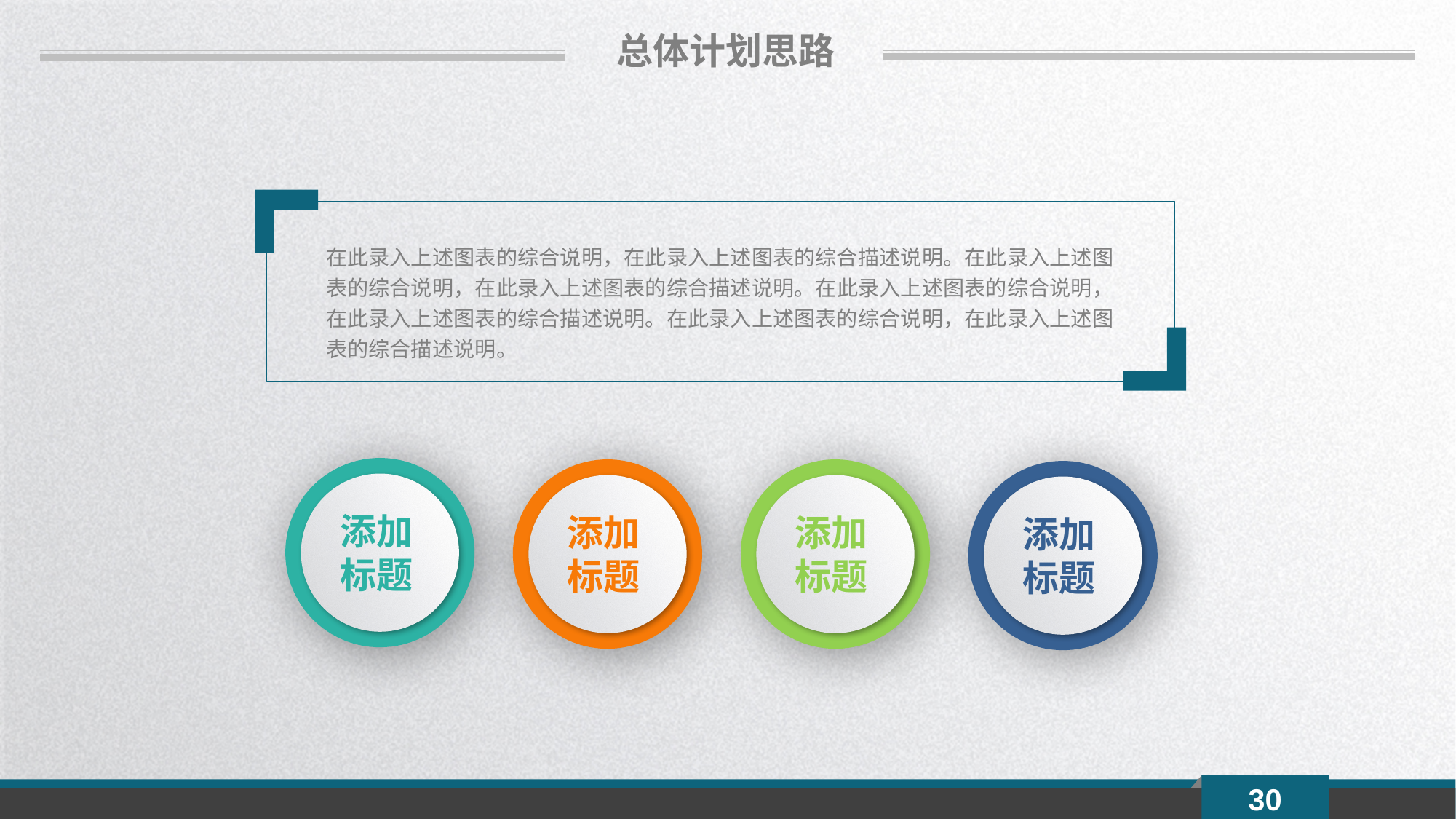

总体计划思路

在此录入上述图表的综合说明，在此录入上述图表的综合描述说明。在此录入上述图表的综合说明，在此录入上述图表的综合描述说明。在此录入上述图表的综合说明，在此录入上述图表的综合描述说明。在此录入上述图表的综合说明，在此录入上述图表的综合描述说明。

添加
标题
添加
标题
添加
标题
添加
标题

30